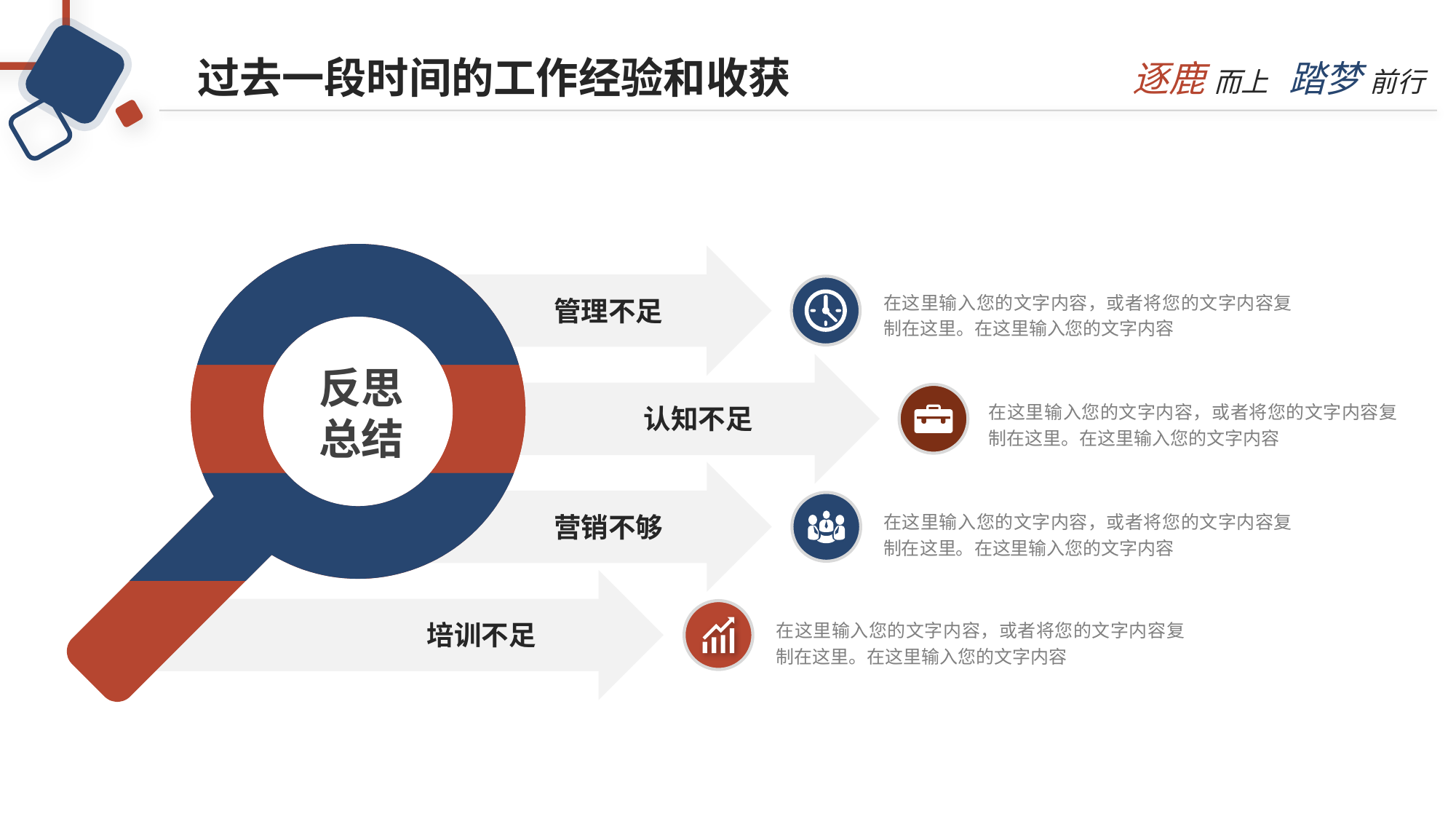

过去一段时间的工作经验和收获

在这里输入您的文字内容，或者将您的文字内容复制在这里。在这里输入您的文字内容
管理不足

反思总结

在这里输入您的文字内容，或者将您的文字内容复制在这里。在这里输入您的文字内容
认知不足

在这里输入您的文字内容，或者将您的文字内容复制在这里。在这里输入您的文字内容
营销不够

在这里输入您的文字内容，或者将您的文字内容复制在这里。在这里输入您的文字内容
培训不足